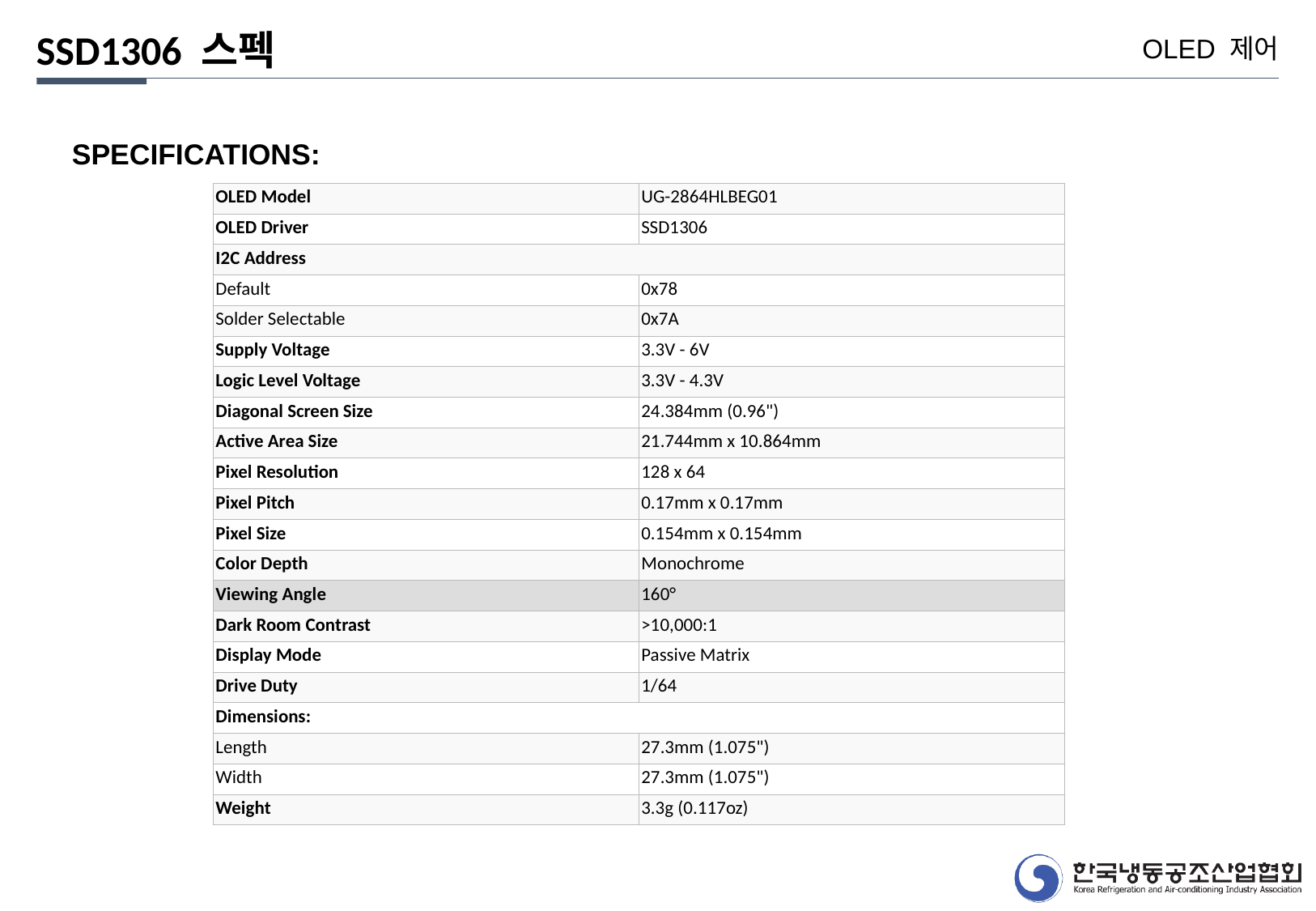

SSD1306 스펙
OLED 제어

SPECIFICATIONS:
| OLED Model | UG-2864HLBEG01 |
| --- | --- |
| OLED Driver | SSD1306 |
| I2C Address |  |
| Default | 0x78 |
| Solder Selectable | 0x7A |
| Supply Voltage | 3.3V - 6V |
| Logic Level Voltage | 3.3V - 4.3V |
| Diagonal Screen Size | 24.384mm (0.96") |
| Active Area Size | 21.744mm x 10.864mm |
| Pixel Resolution | 128 x 64 |
| Pixel Pitch | 0.17mm x 0.17mm |
| Pixel Size | 0.154mm x 0.154mm |
| Color Depth | Monochrome |
| Viewing Angle | 160° |
| Dark Room Contrast | >10,000:1 |
| Display Mode | Passive Matrix |
| Drive Duty | 1/64 |
| Dimensions: |  |
| Length | 27.3mm (1.075") |
| Width | 27.3mm (1.075") |
| Weight | 3.3g (0.117oz) |